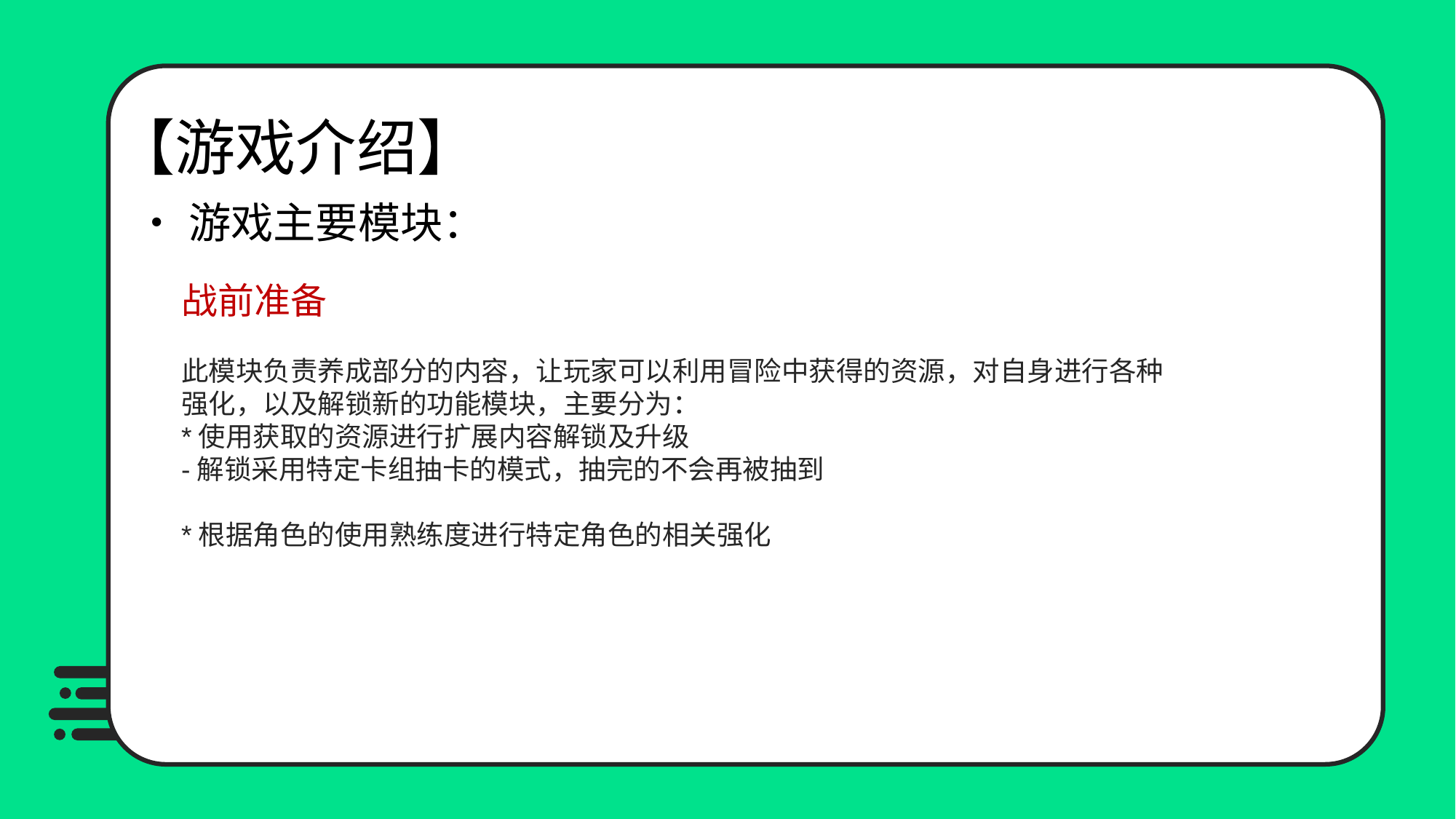

【游戏介绍】
•游戏主要模块：
战前准备

此模块负责养成部分的内容，让玩家可以利用冒险中获得的资源，对自身进行各种强化，以及解锁新的功能模块，主要分为：
*使用获取的资源进行扩展内容解锁及升级
-解锁采用特定卡组抽卡的模式，抽完的不会再被抽到

*根据角色的使用熟练度进行特定角色的相关强化